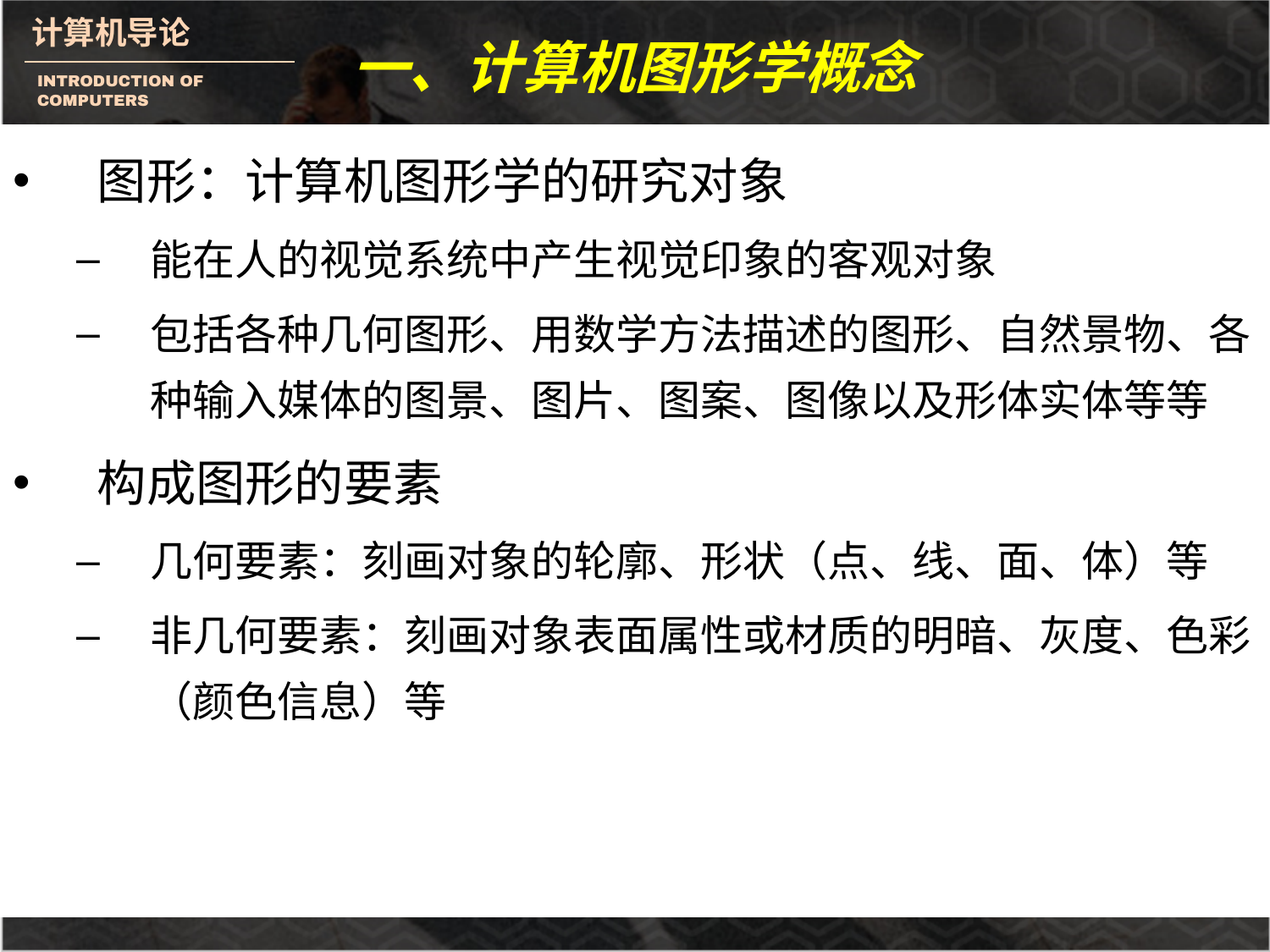

# 一、计算机图形学概念
图形：计算机图形学的研究对象
能在人的视觉系统中产生视觉印象的客观对象
包括各种几何图形、用数学方法描述的图形、自然景物、各种输入媒体的图景、图片、图案、图像以及形体实体等等
构成图形的要素
几何要素：刻画对象的轮廓、形状（点、线、面、体）等
非几何要素：刻画对象表面属性或材质的明暗、灰度、色彩（颜色信息）等